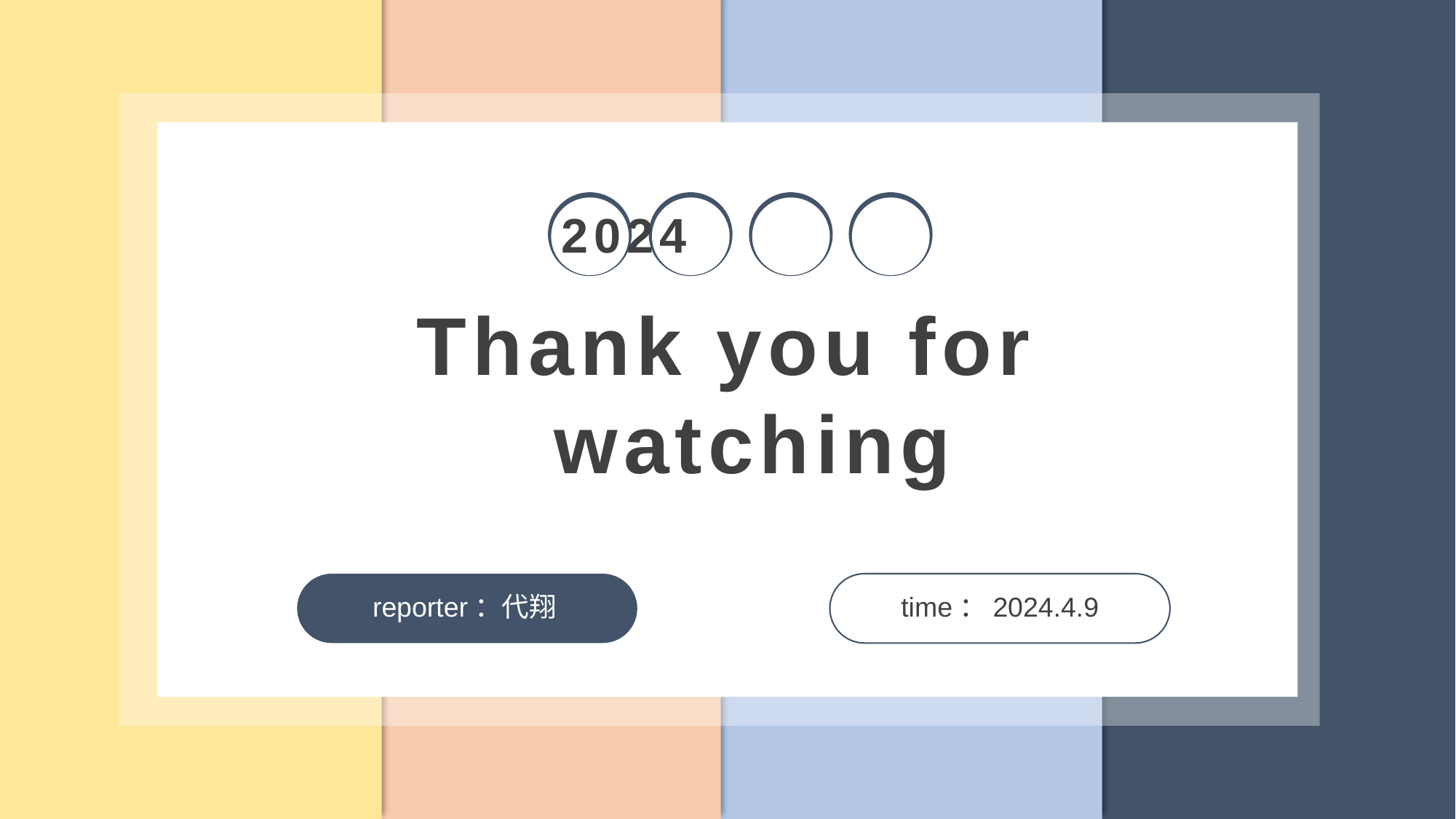

2024
Thank you for
 watching

reporter：代翔
time：2024.4.9